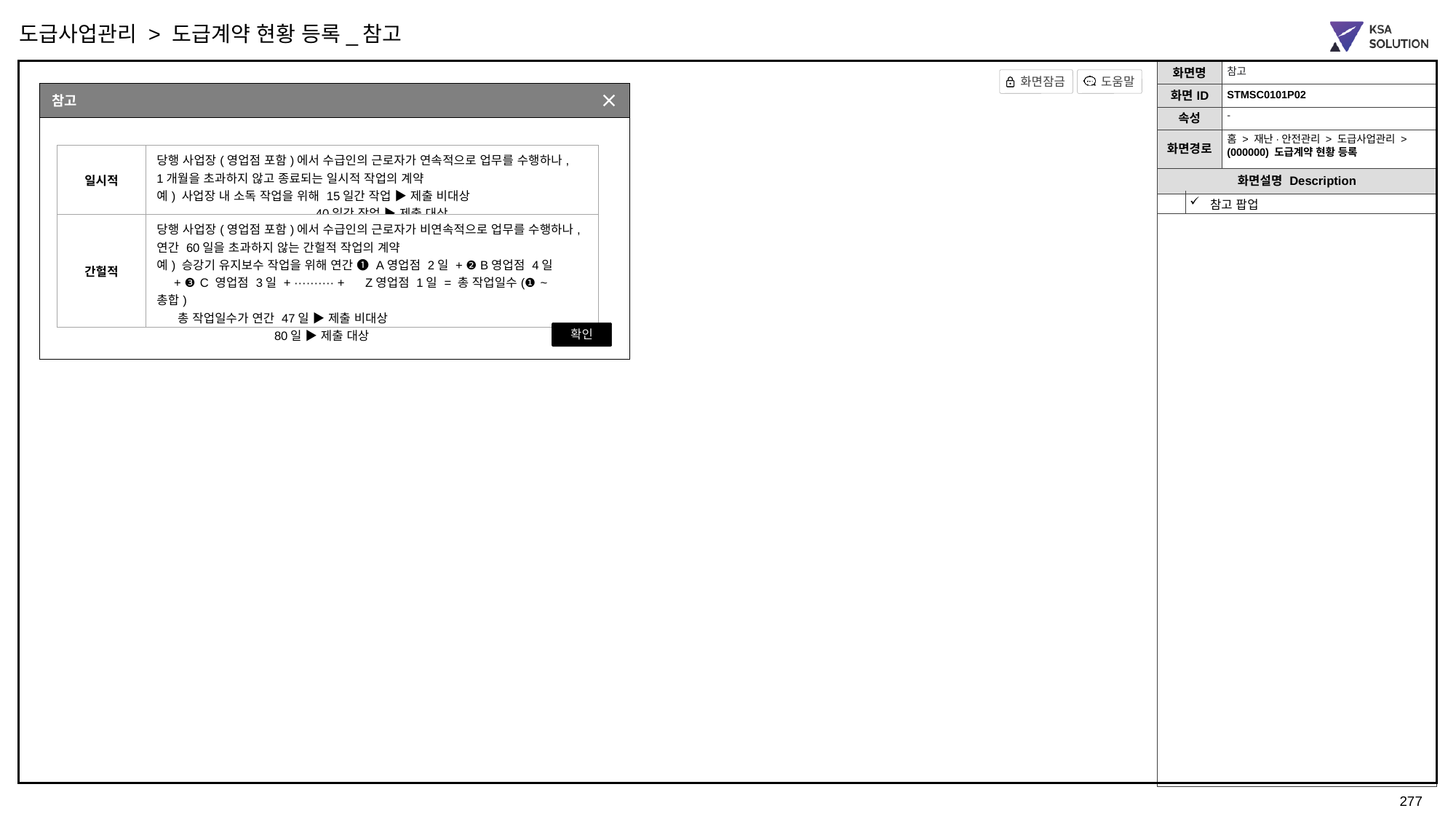

도급사업관리 > 도급계약 현황 등록_참고
참고
STMSC0101P02

참고

-
홈 > 재난·안전관리 > 도급사업관리 > (000000) 도급계약 현황 등록
| 일시적 | 당행 사업장(영업점 포함)에서 수급인의 근로자가 연속적으로 업무를 수행하나, 1개월을 초과하지 않고 종료되는 일시적 작업의 계약 예) 사업장 내 소독 작업을 위해 15일간 작업 ▶ 제출 비대상 40일간 작업 ▶ 제출 대상 |
| --- | --- |
| 간헐적 | 당행 사업장(영업점 포함)에서 수급인의 근로자가 비연속적으로 업무를 수행하나, 연간 60일을 초과하지 않는 간헐적 작업의 계약 예) 승강기 유지보수 작업을 위해 연간 ❶ A영업점 2일 + ❷ B영업점 4일 + ❸ C 영업점 3일 + ·········· + Z영업점 1일 = 총 작업일수(❶ ~ 총합) 총 작업일수가 연간 47일 ▶ 제출 비대상 80일 ▶ 제출 대상 |
|  | 참고 팝업 |
| --- | --- |
확인